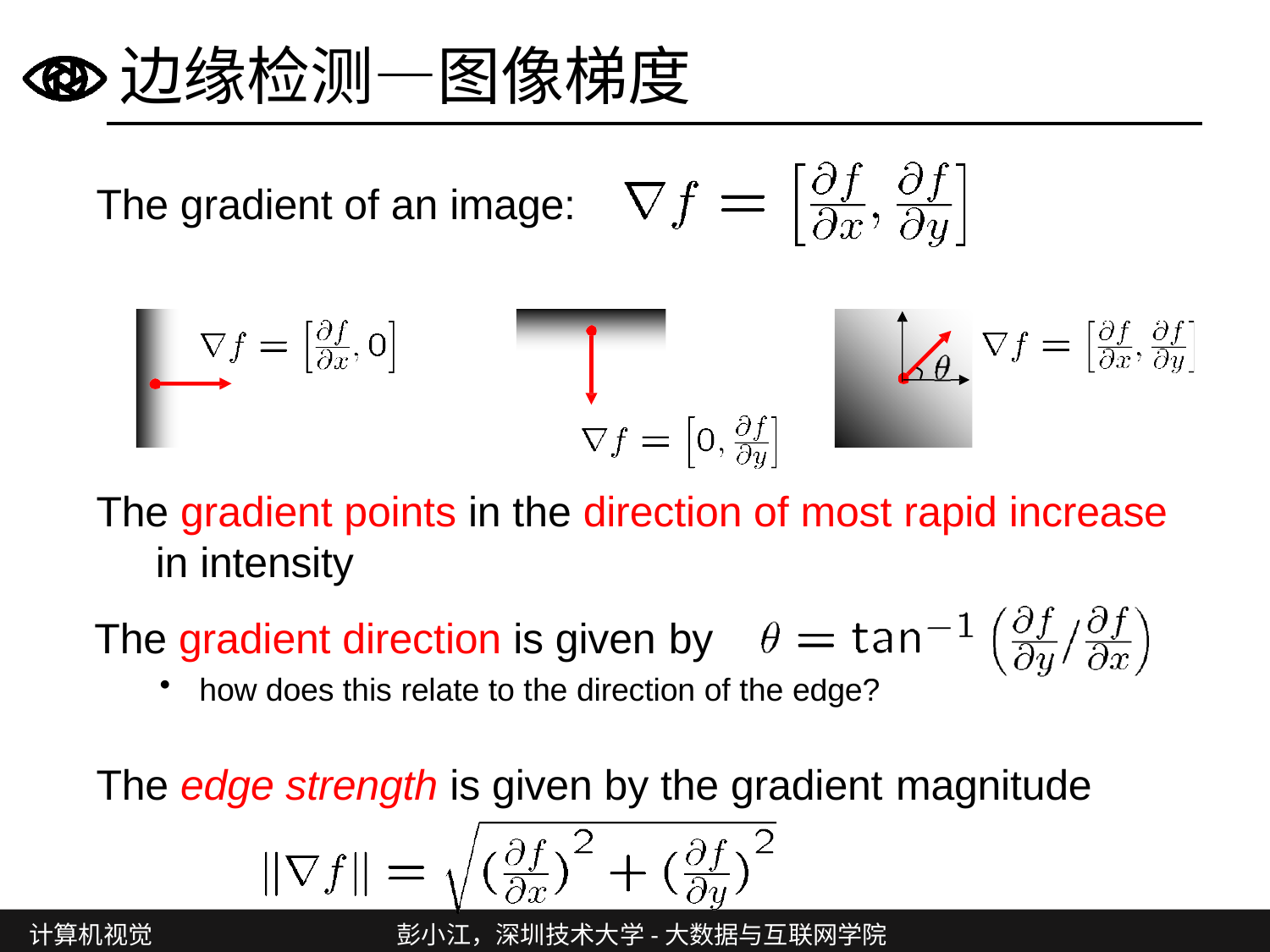

# 边缘检测—图像梯度

The gradient of an image:

The gradient points in the direction of most rapid increase  in intensity
The gradient direction is given by
how does this relate to the direction of the edge?

The edge strength is given by the gradient magnitude

6